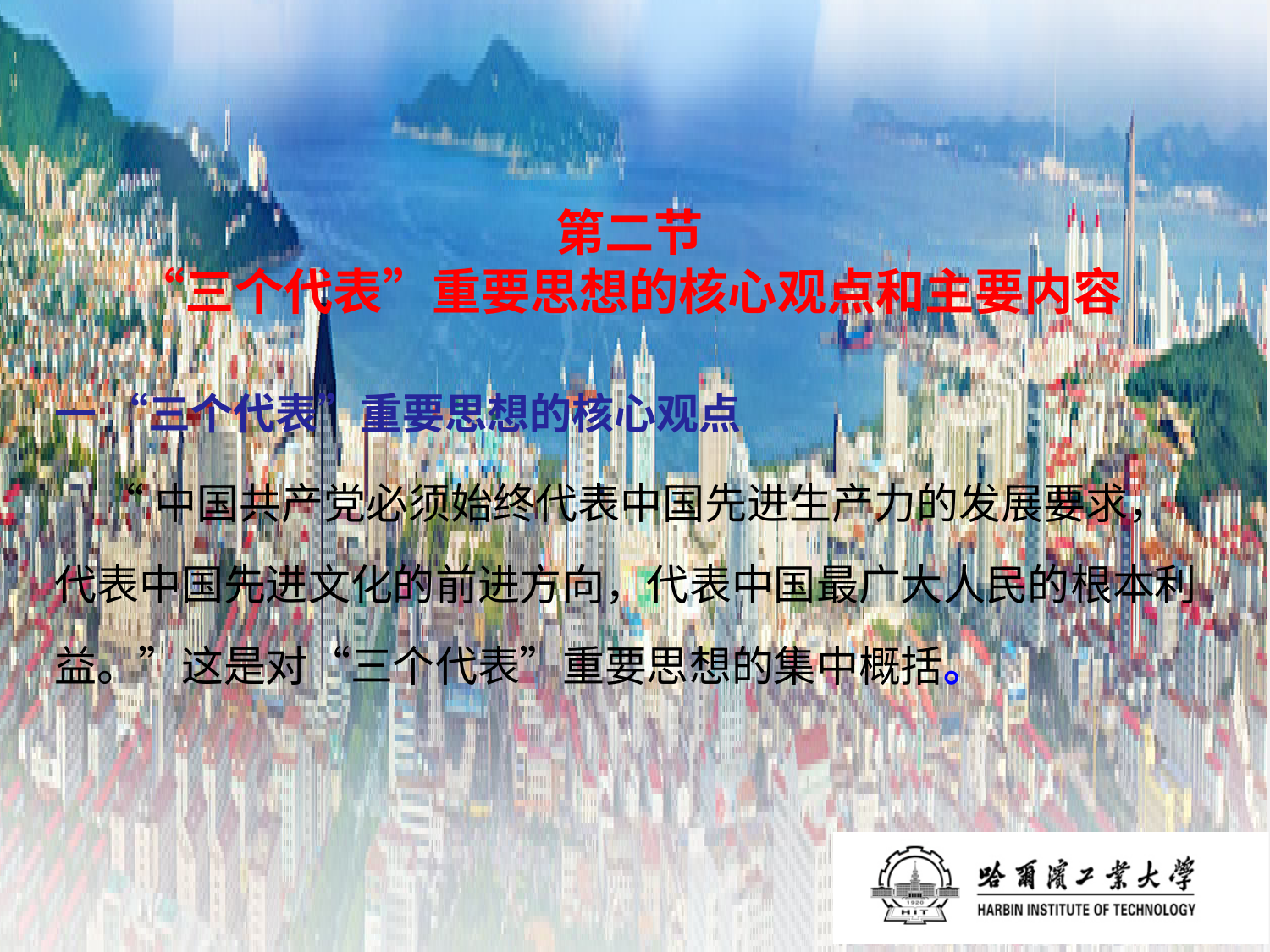

# 第二节 “三个代表”重要思想的核心观点和主要内容
一 “三个代表”重要思想的核心观点
     “中国共产党必须始终代表中国先进生产力的发展要求，代表中国先进文化的前进方向，代表中国最广大人民的根本利益。”这是对“三个代表”重要思想的集中概括。